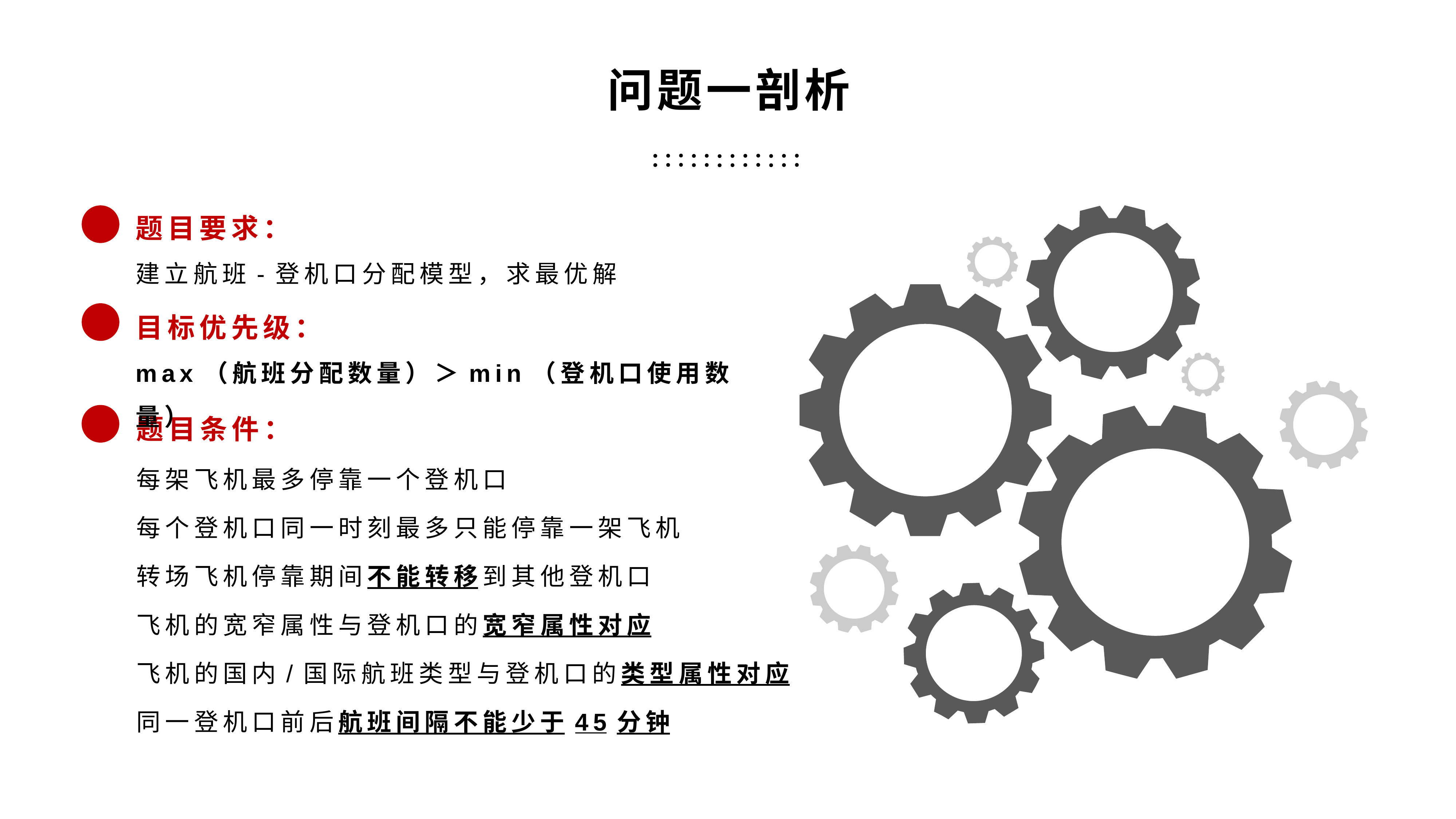

问题一剖析

题目要求：
建立航班-登机口分配模型，求最优解

目标优先级：
max（航班分配数量）＞min（登机口使用数量）

题目条件：
每架飞机最多停靠一个登机口
每个登机口同一时刻最多只能停靠一架飞机
转场飞机停靠期间不能转移到其他登机口
飞机的宽窄属性与登机口的宽窄属性对应
飞机的国内/国际航班类型与登机口的类型属性对应
同一登机口前后航班间隔不能少于45分钟